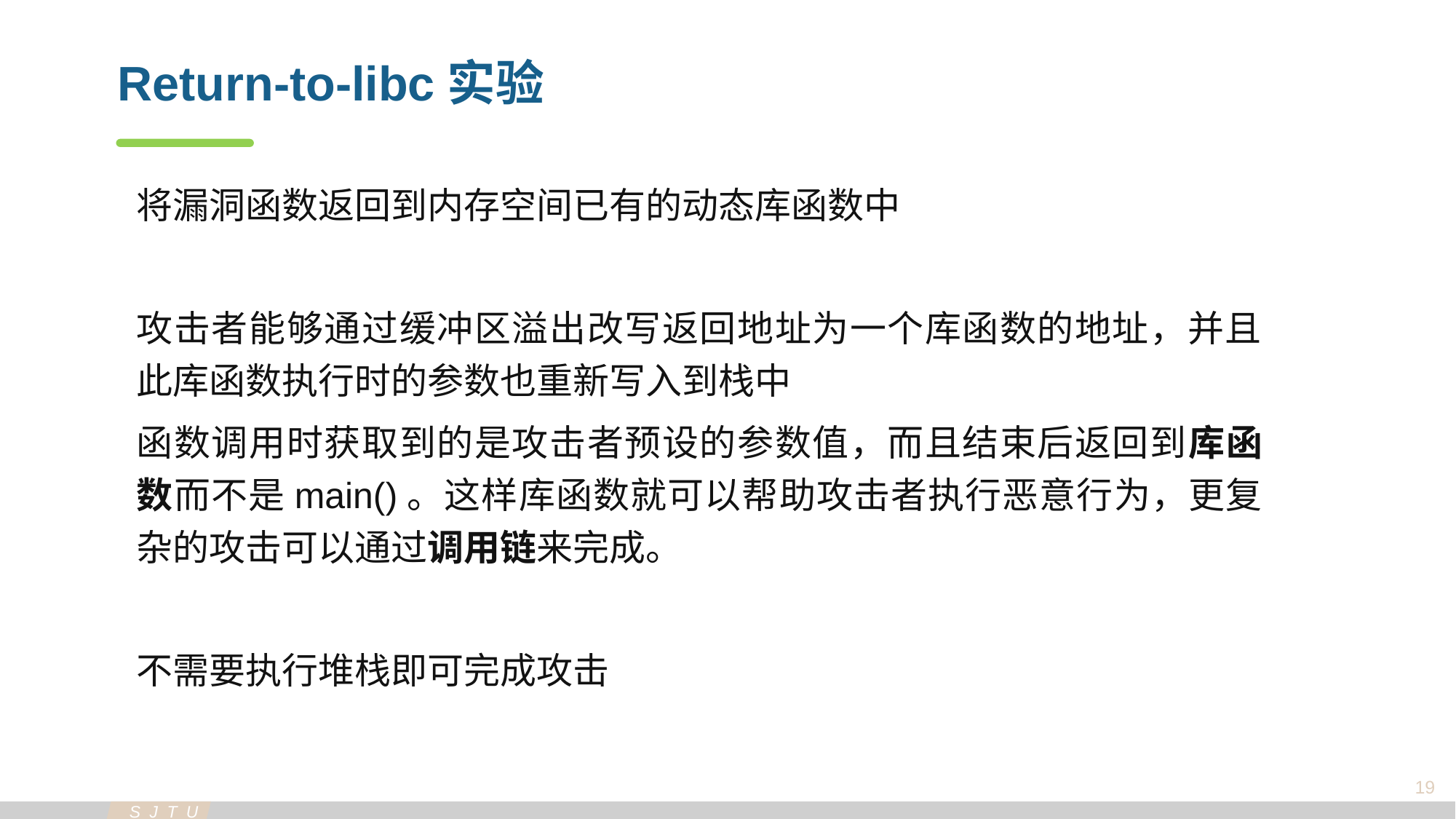

Return-to-libc实验
将漏洞函数返回到内存空间已有的动态库函数中

攻击者能够通过缓冲区溢出改写返回地址为一个库函数的地址，并且此库函数执行时的参数也重新写入到栈中
函数调用时获取到的是攻击者预设的参数值，而且结束后返回到库函数而不是main()。这样库函数就可以帮助攻击者执行恶意行为，更复杂的攻击可以通过调用链来完成。

不需要执行堆栈即可完成攻击

19